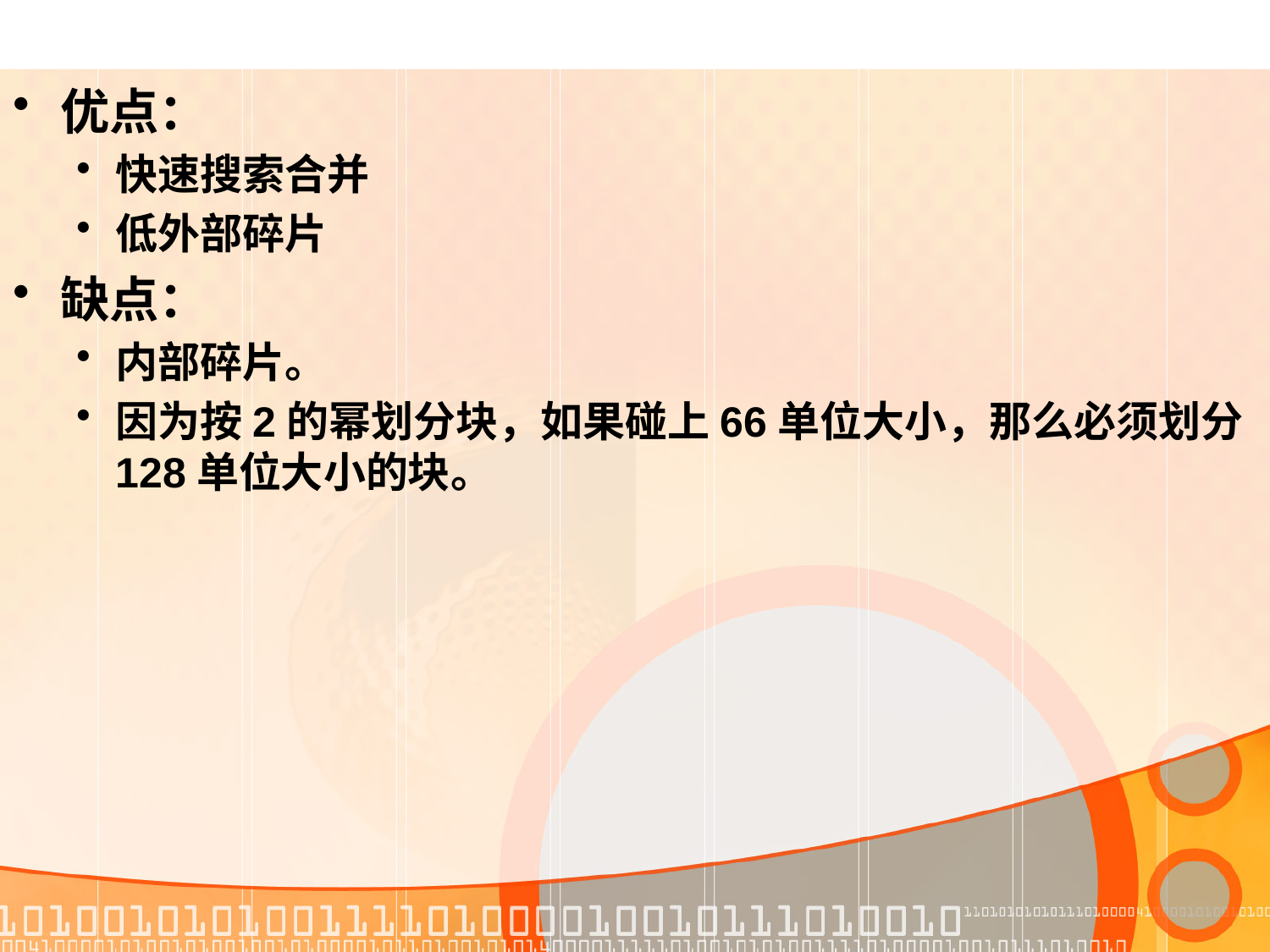

优点：
快速搜索合并
低外部碎片
缺点：
内部碎片。
因为按2的幂划分块，如果碰上66单位大小，那么必须划分128单位大小的块。